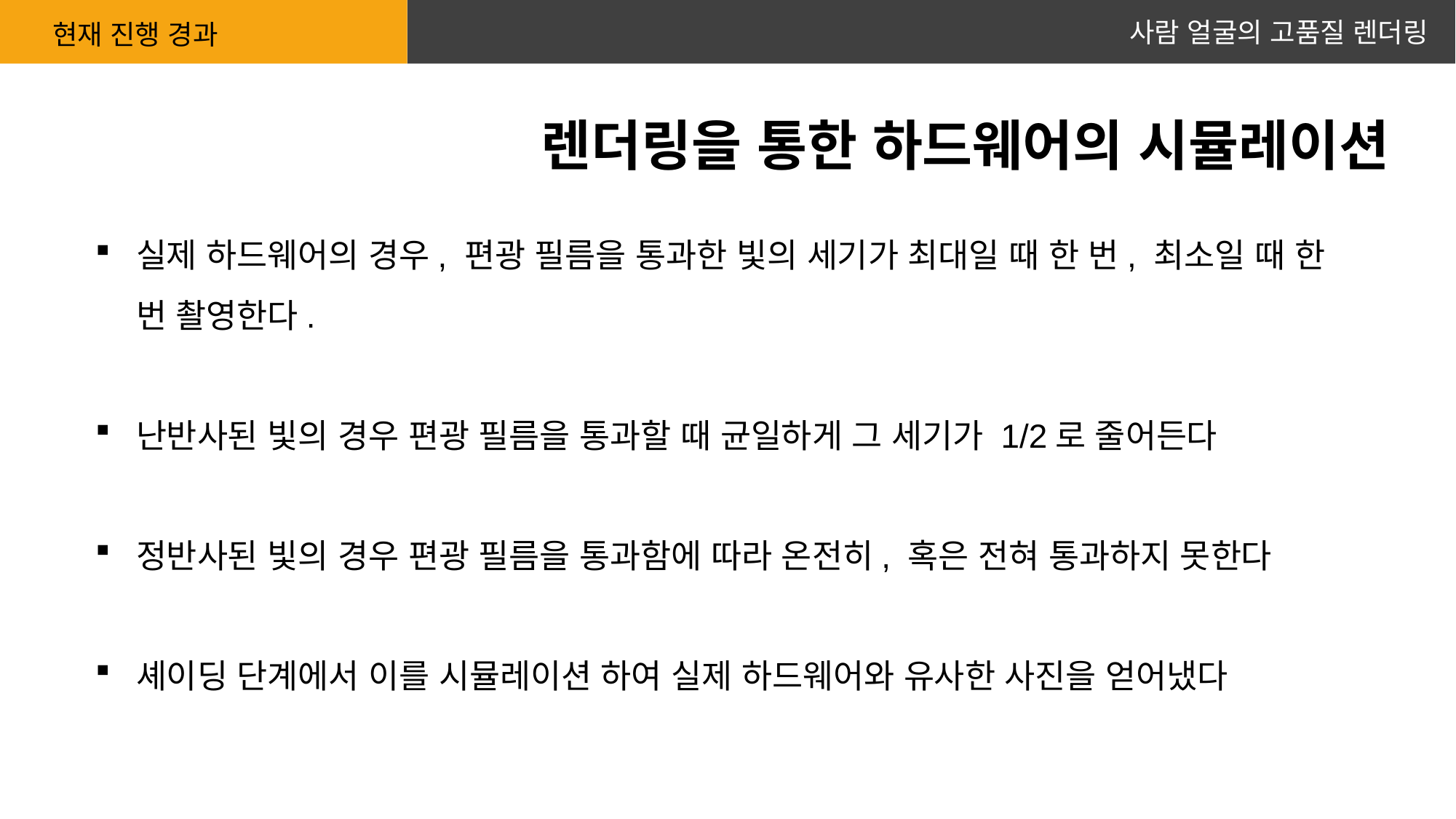

사람 얼굴의 고품질 렌더링
현재 진행 경과
렌더링을 통한 하드웨어의 시뮬레이션
실제 하드웨어의 경우, 편광 필름을 통과한 빛의 세기가 최대일 때 한 번, 최소일 때 한 번 촬영한다.

난반사된 빛의 경우 편광 필름을 통과할 때 균일하게 그 세기가 1/2로 줄어든다

정반사된 빛의 경우 편광 필름을 통과함에 따라 온전히, 혹은 전혀 통과하지 못한다

셰이딩 단계에서 이를 시뮬레이션 하여 실제 하드웨어와 유사한 사진을 얻어냈다